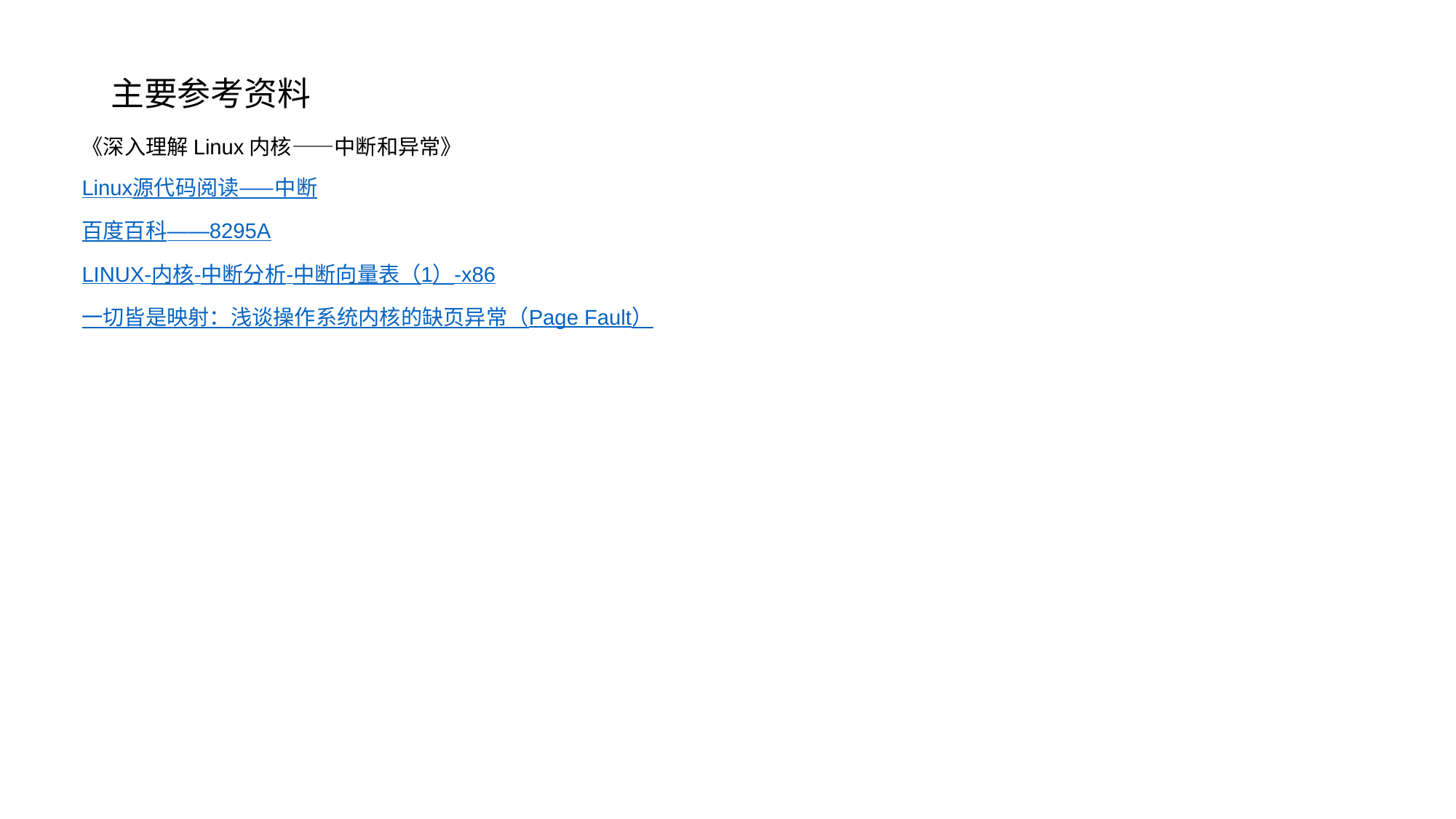

# 主要参考资料
《深入理解Linux内核——中断和异常》
Linux源代码阅读——中断
百度百科——8295A
LINUX-内核-中断分析-中断向量表（1）-x86
一切皆是映射：浅谈操作系统内核的缺页异常（Page Fault）